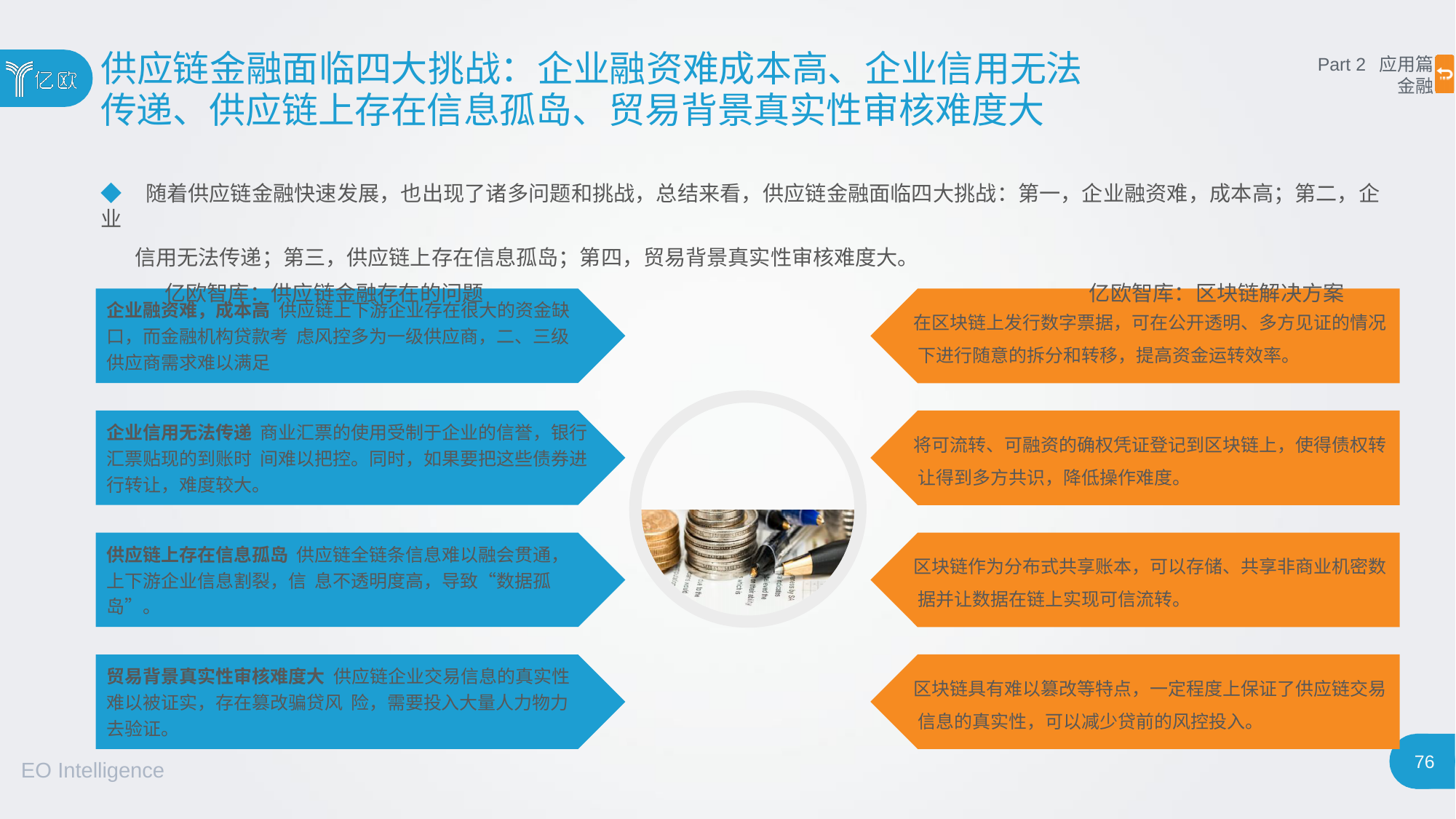

# 供应链金融面临四大挑战：企业融资难成本高、企业信用无法
传递、供应链上存在信息孤岛、贸易背景真实性审核难度大
Part 2 应用篇
金融

◆ 随着供应链金融快速发展，也出现了诸多问题和挑战，总结来看，供应链金融面临四大挑战：第一，企业融资难，成本高；第二，企业
信用无法传递；第三，供应链上存在信息孤岛；第四，贸易背景真实性审核难度大。
亿欧智库：供应链金融存在的问题	亿欧智库：区块链解决方案

企业融资难，成本高  供应链上下游企业存在很大的资金缺口，而金融机构贷款考  虑风控多为一级供应商，二、三级供应商需求难以满足
在区块链上发行数字票据，可在公开透明、多方见证的情况  下进行随意的拆分和转移，提高资金运转效率。

企业信用无法传递  商业汇票的使用受制于企业的信誉，银行汇票贴现的到账时  间难以把控。同时，如果要把这些债券进行转让，难度较大。
将可流转、可融资的确权凭证登记到区块链上，使得债权转  让得到多方共识，降低操作难度。

供应链上存在信息孤岛  供应链全链条信息难以融会贯通，上下游企业信息割裂，信  息不透明度高，导致“数据孤岛”。
区块链作为分布式共享账本，可以存储、共享非商业机密数  据并让数据在链上实现可信流转。

贸易背景真实性审核难度大  供应链企业交易信息的真实性难以被证实，存在篡改骗贷风  险，需要投入大量人力物力去验证。
区块链具有难以篡改等特点，一定程度上保证了供应链交易  信息的真实性，可以减少贷前的风控投入。
76
EO Intelligence